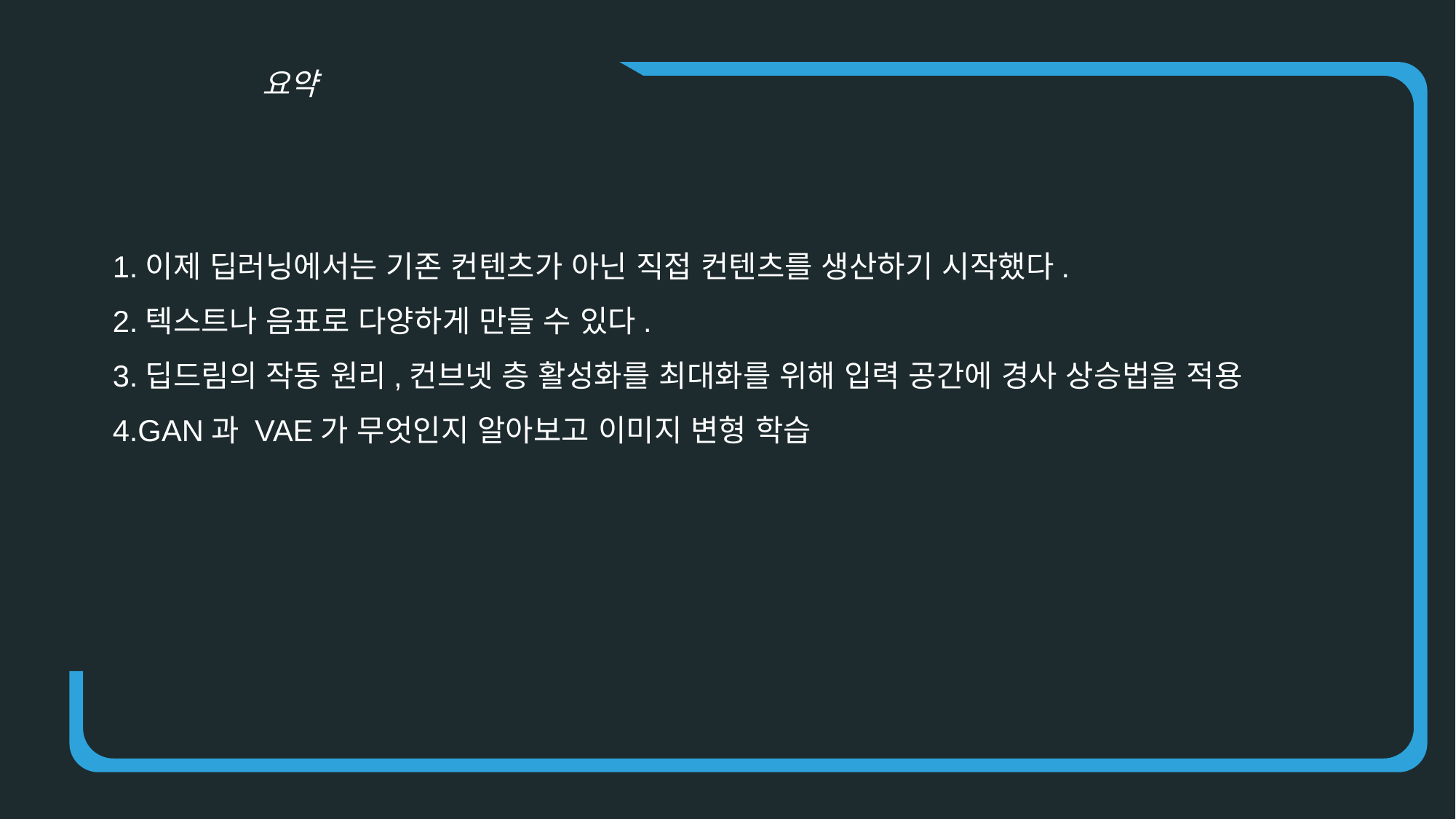

요약

1.이제 딥러닝에서는 기존 컨텐츠가 아닌 직접 컨텐츠를 생산하기 시작했다.
2.텍스트나 음표로 다양하게 만들 수 있다.
3.딥드림의 작동 원리,컨브넷 층 활성화를 최대화를 위해 입력 공간에 경사 상승법을 적용
4.GAN과 VAE가 무엇인지 알아보고 이미지 변형 학습